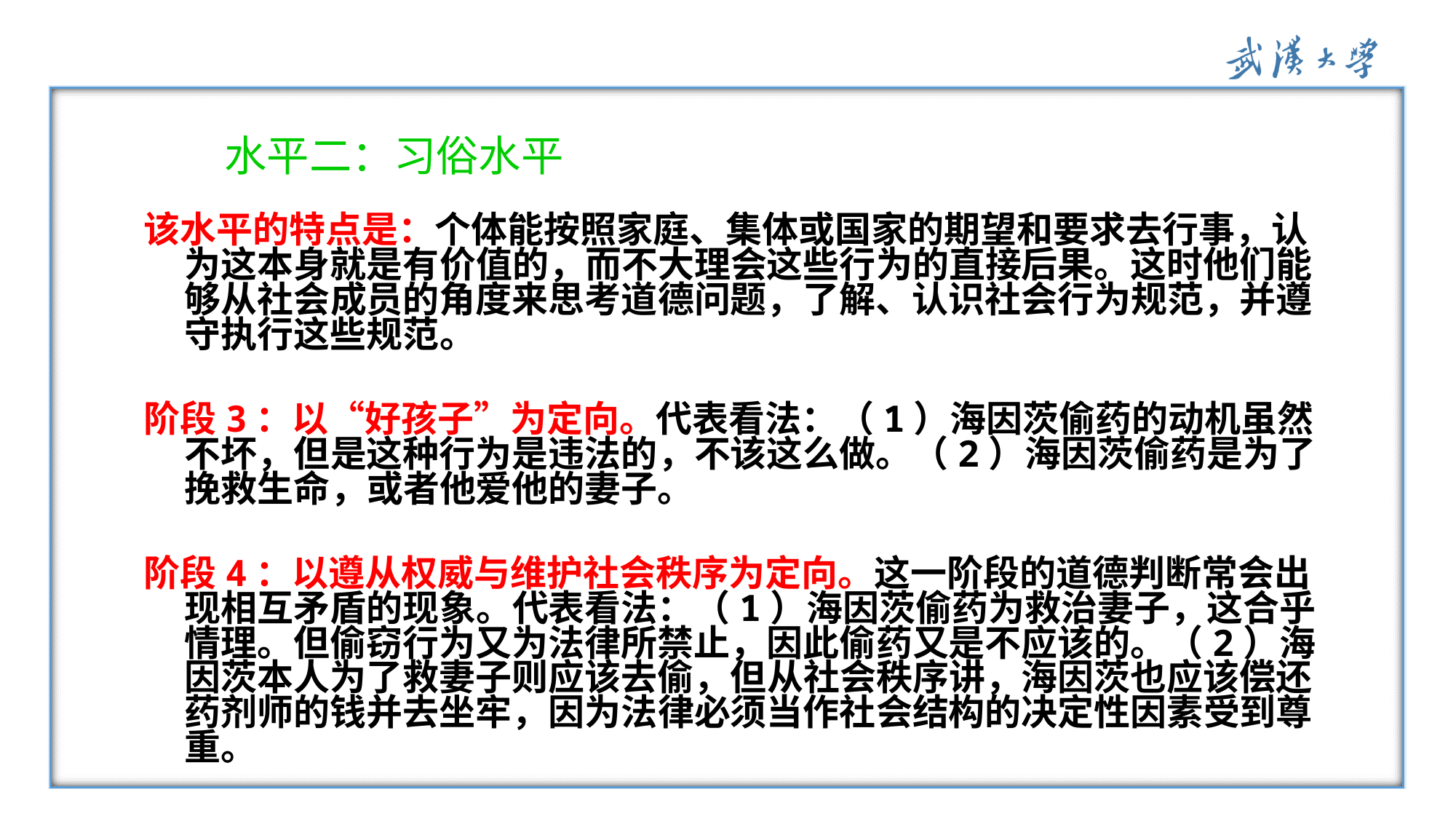

水平二：习俗水平
该水平的特点是：个体能按照家庭、集体或国家的期望和要求去行事，认为这本身就是有价值的，而不大理会这些行为的直接后果。这时他们能够从社会成员的角度来思考道德问题，了解、认识社会行为规范，并遵守执行这些规范。

阶段3：以“好孩子”为定向。代表看法：（1）海因茨偷药的动机虽然不坏，但是这种行为是违法的，不该这么做。（2）海因茨偷药是为了挽救生命，或者他爱他的妻子。

阶段4：以遵从权威与维护社会秩序为定向。这一阶段的道德判断常会出现相互矛盾的现象。代表看法：（1）海因茨偷药为救治妻子，这合乎情理。但偷窃行为又为法律所禁止，因此偷药又是不应该的。（2）海因茨本人为了救妻子则应该去偷，但从社会秩序讲，海因茨也应该偿还药剂师的钱并去坐牢，因为法律必须当作社会结构的决定性因素受到尊重。